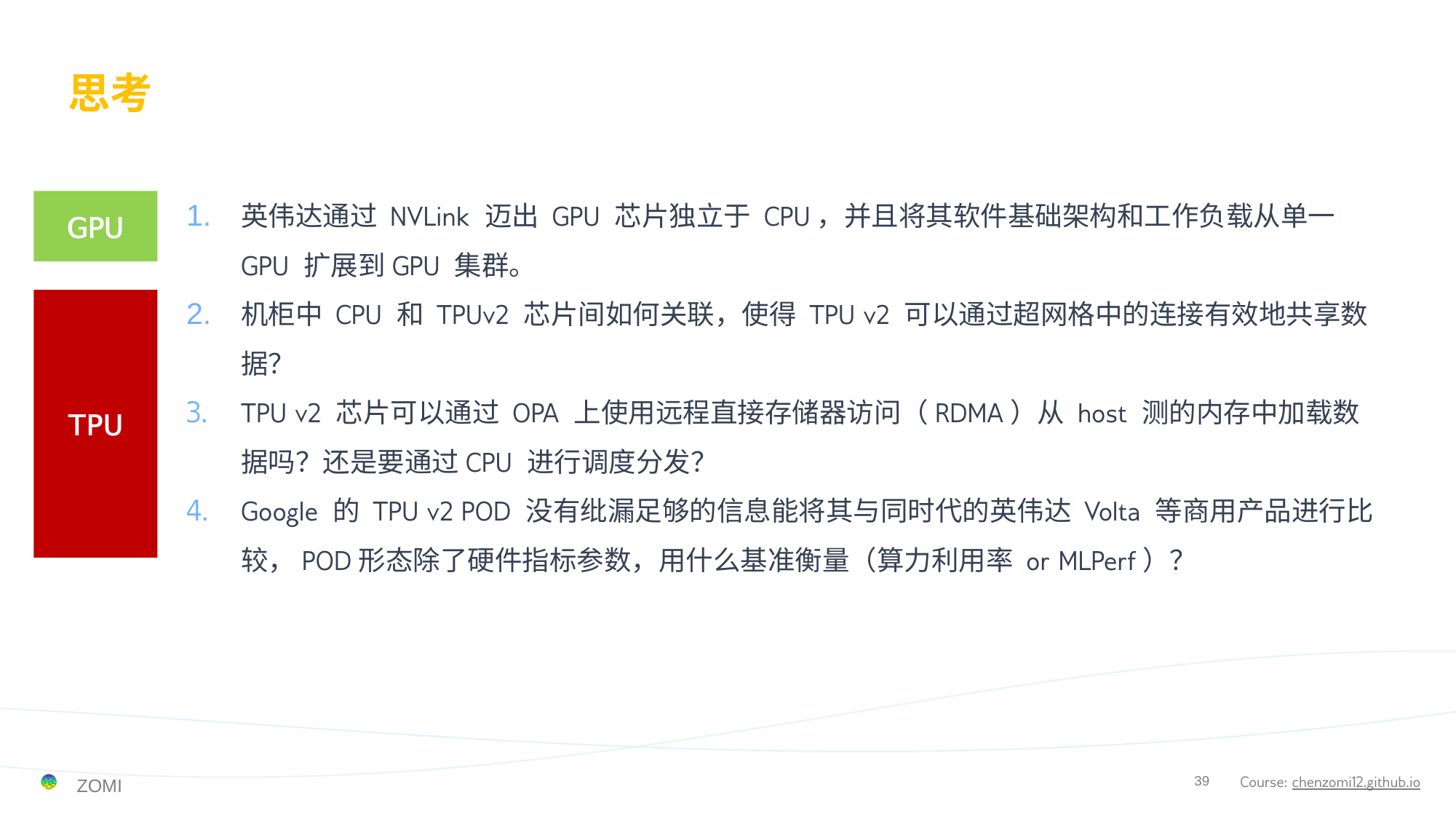

# 思考
英伟达通过 NVLink 迈出 GPU 芯片独立于 CPU，并且将其软件基础架构和工作负载从单一 GPU 扩展到GPU 集群。
机柜中 CPU 和 TPUv2 芯片间如何关联，使得 TPU v2 可以通过超网格中的连接有效地共享数据？
TPU v2 芯片可以通过 OPA 上使用远程直接存储器访问（RDMA）从 host 测的内存中加载数据吗？还是要通过CPU 进行调度分发？
Google 的 TPU v2 POD 没有纰漏足够的信息能将其与同时代的英伟达 Volta 等商用产品进行比较，POD形态除了硬件指标参数，用什么基准衡量（算力利用率 or MLPerf）？
GPU
TPU